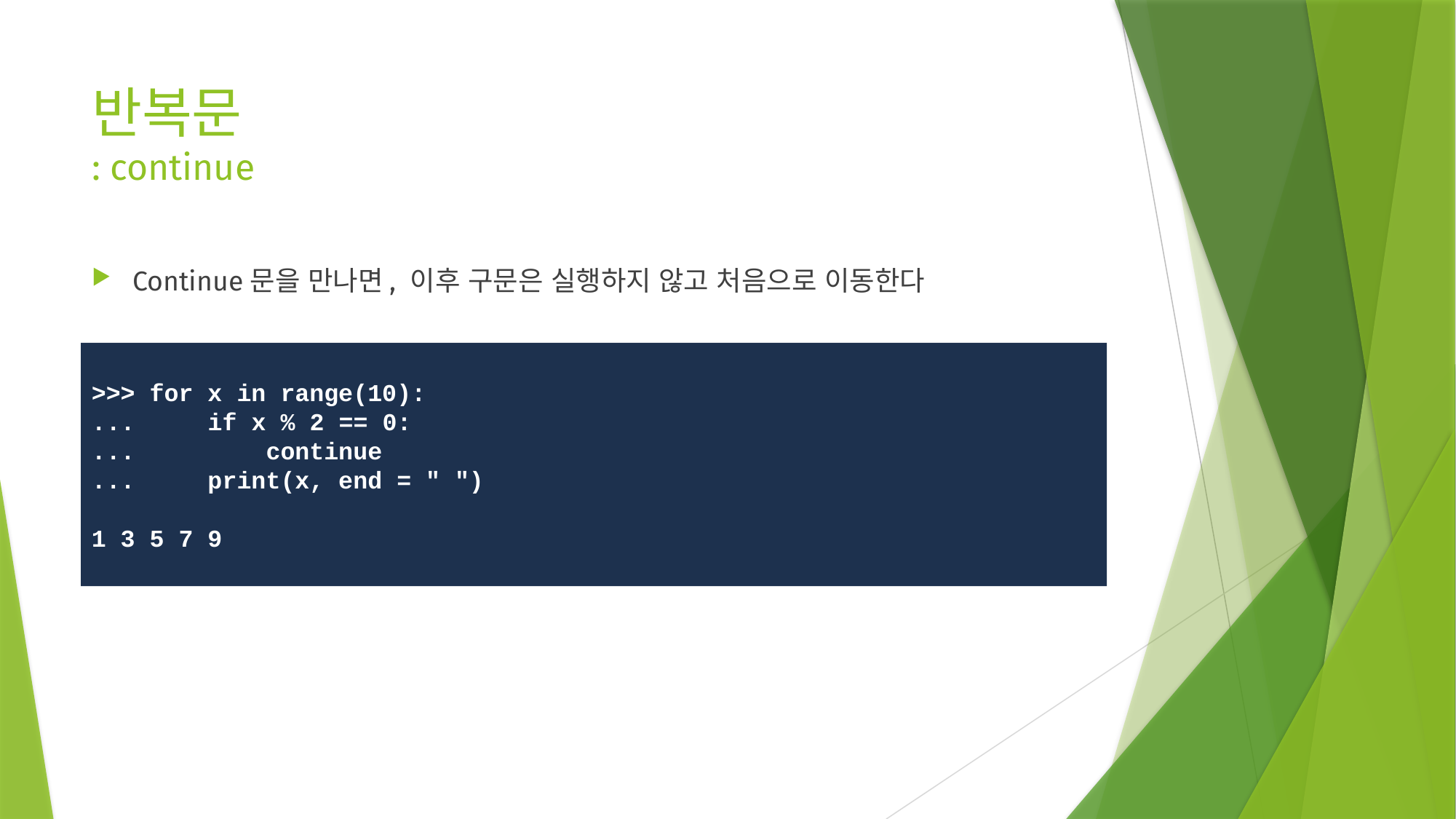

# 반복문 : continue
Continue문을 만나면, 이후 구문은 실행하지 않고 처음으로 이동한다

>>> for x in range(10):
...     if x % 2 == 0:
...         continue
...     print(x, end = " ")

1 3 5 7 9